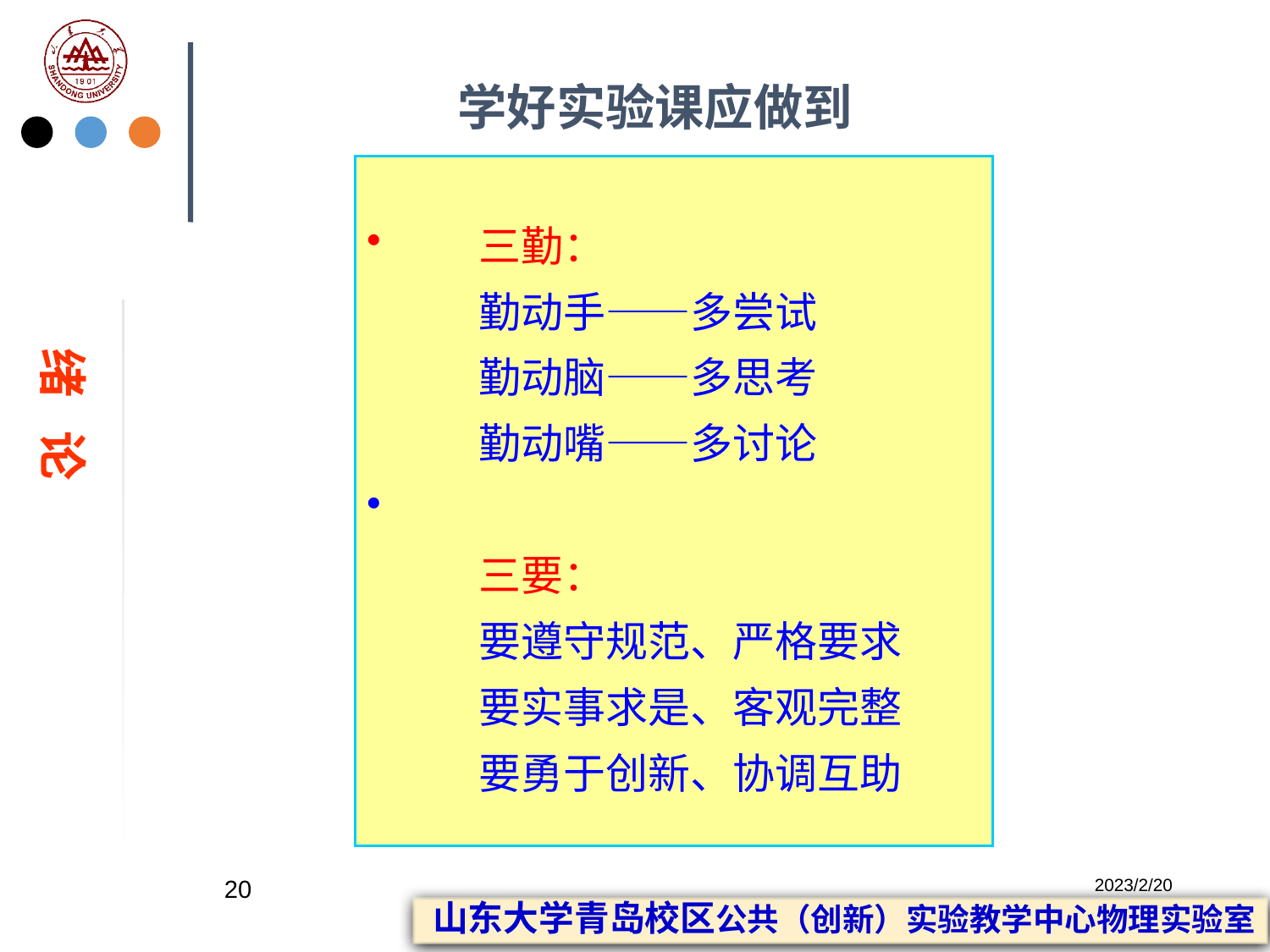

# 学好实验课应做到
三勤：
勤动手——多尝试
勤动脑——多思考
勤动嘴——多讨论
三要：
要遵守规范、严格要求
要实事求是、客观完整
要勇于创新、协调互助
绪   论
20
2023/2/20